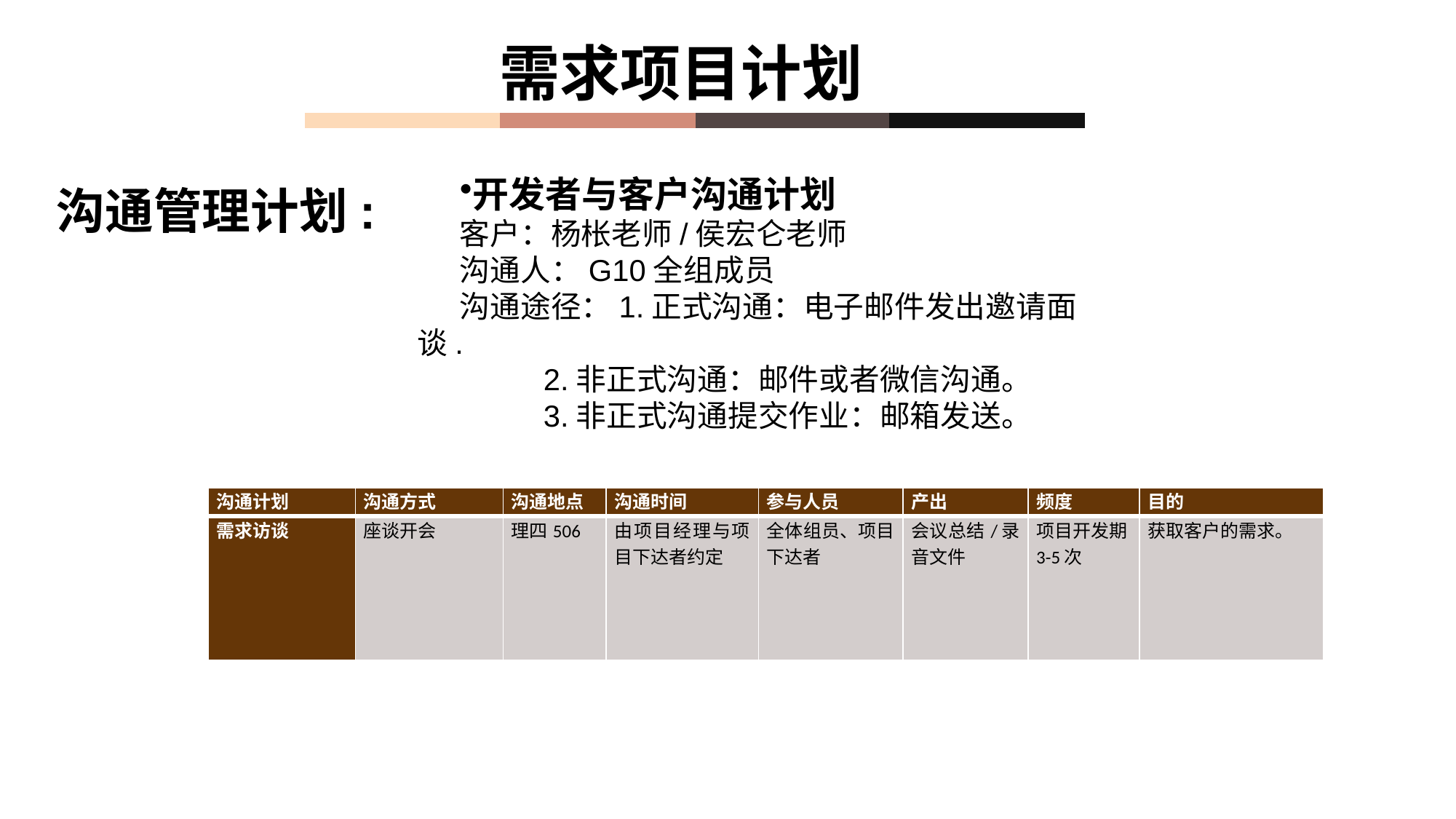

需求项目计划
沟通管理计划:
开发者与客户沟通计划
客户：杨枨老师/侯宏仑老师
沟通人：G10全组成员
沟通途径：1.正式沟通：电子邮件发出邀请面谈.
          2.非正式沟通：邮件或者微信沟通。
          3.非正式沟通提交作业：邮箱发送。
| 沟通计划 | 沟通方式 | 沟通地点 | 沟通时间 | 参与人员 | 产出 | 频度 | 目的 |
| --- | --- | --- | --- | --- | --- | --- | --- |
| 需求访谈 | 座谈开会 | 理四506 | 由项目经理与项目下达者约定 | 全体组员、项目下达者 | 会议总结/录音文件 | 项目开发期3-5次 | 获取客户的需求。 |